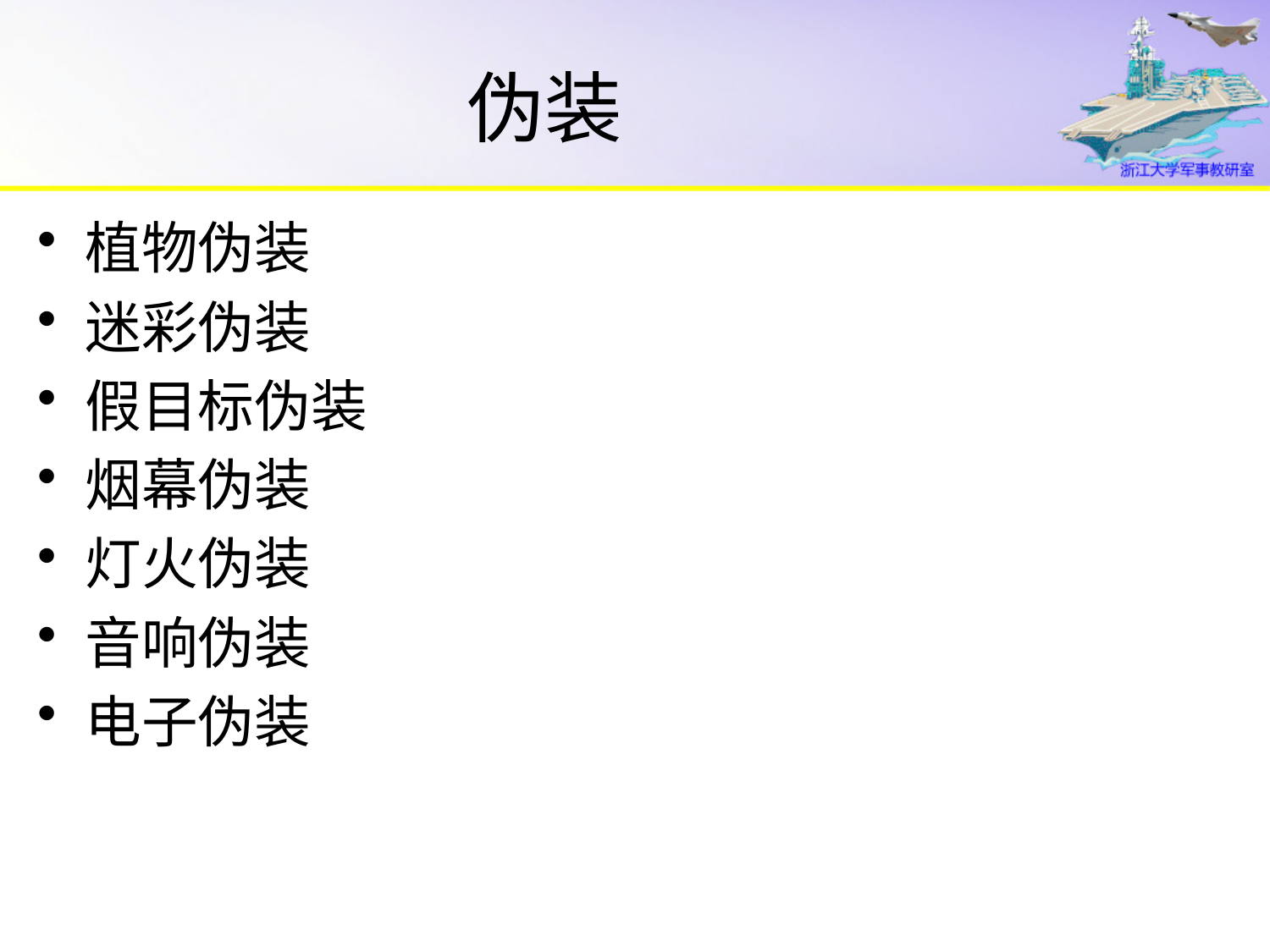

# 伪装
植物伪装
迷彩伪装
假目标伪装
烟幕伪装
灯火伪装
音响伪装
电子伪装